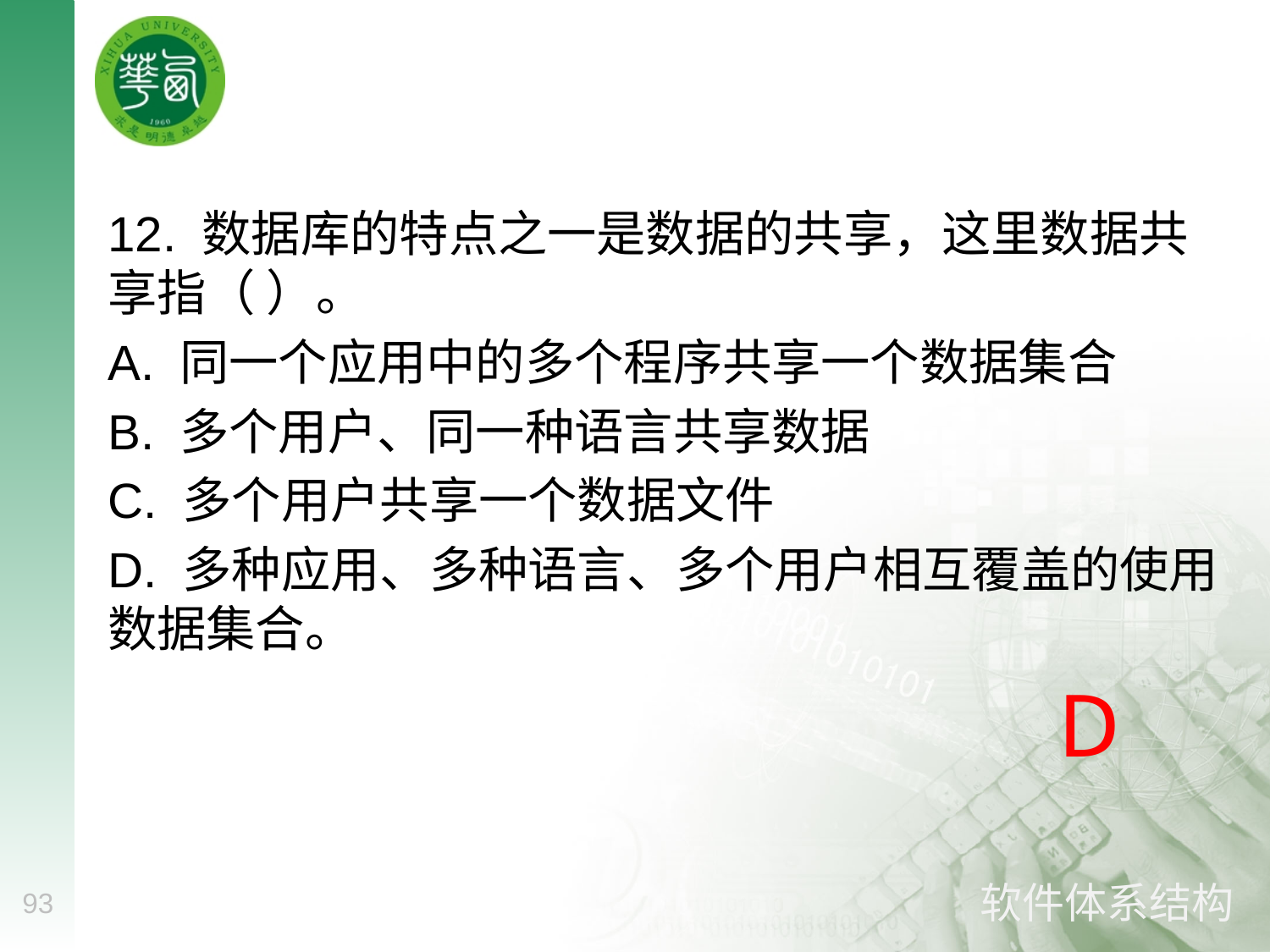

#
12. 数据库的特点之一是数据的共享，这里数据共享指（ ）。
A. 同一个应用中的多个程序共享一个数据集合
B. 多个用户、同一种语言共享数据
C. 多个用户共享一个数据文件
D. 多种应用、多种语言、多个用户相互覆盖的使用数据集合。
D
93